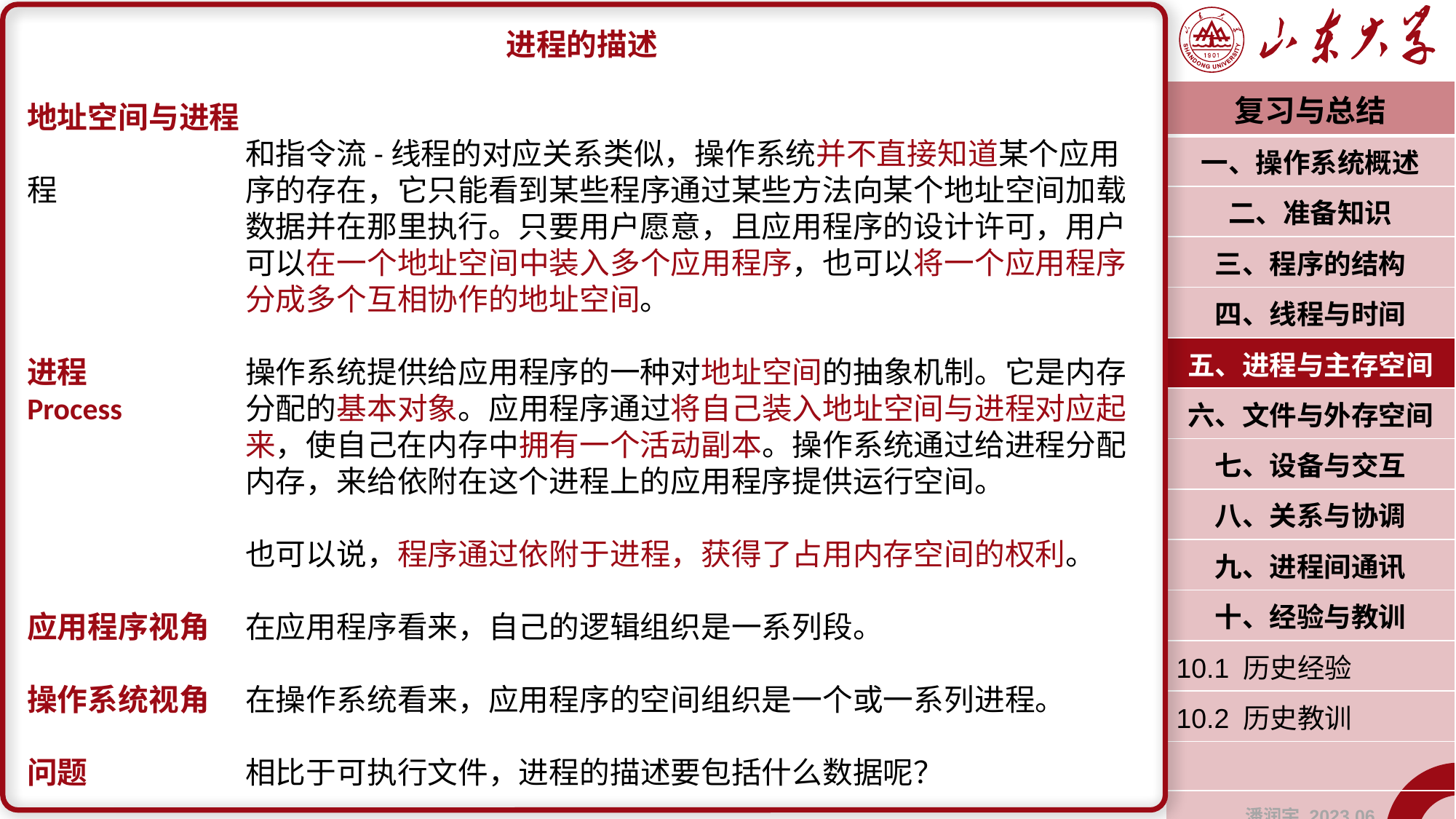

进程的描述

地址空间与进程
		和指令流-线程的对应关系类似，操作系统并不直接知道某个应用程		序的存在，它只能看到某些程序通过某些方法向某个地址空间加载		数据并在那里执行。只要用户愿意，且应用程序的设计许可，用户		可以在一个地址空间中装入多个应用程序，也可以将一个应用程序		分成多个互相协作的地址空间。

进程		操作系统提供给应用程序的一种对地址空间的抽象机制。它是内存Process		分配的基本对象。应用程序通过将自己装入地址空间与进程对应起		来，使自己在内存中拥有一个活动副本。操作系统通过给进程分配		内存，来给依附在这个进程上的应用程序提供运行空间。

		也可以说，程序通过依附于进程，获得了占用内存空间的权利。

应用程序视角	在应用程序看来，自己的逻辑组织是一系列段。

操作系统视角	在操作系统看来，应用程序的空间组织是一个或一系列进程。

问题		相比于可执行文件，进程的描述要包括什么数据呢？
| 复习与总结 |
| --- |
| 一、操作系统概述 |
| 二、准备知识 |
| 三、程序的结构 |
| 四、线程与时间 |
| 五、进程与主存空间 |
| 六、文件与外存空间 |
| 七、设备与交互 |
| 八、关系与协调 |
| 九、进程间通讯 |
| 十、经验与教训 |
| 10.1 历史经验 |
| 10.2 历史教训 |
|  |
| 潘润宇 2023.06 |